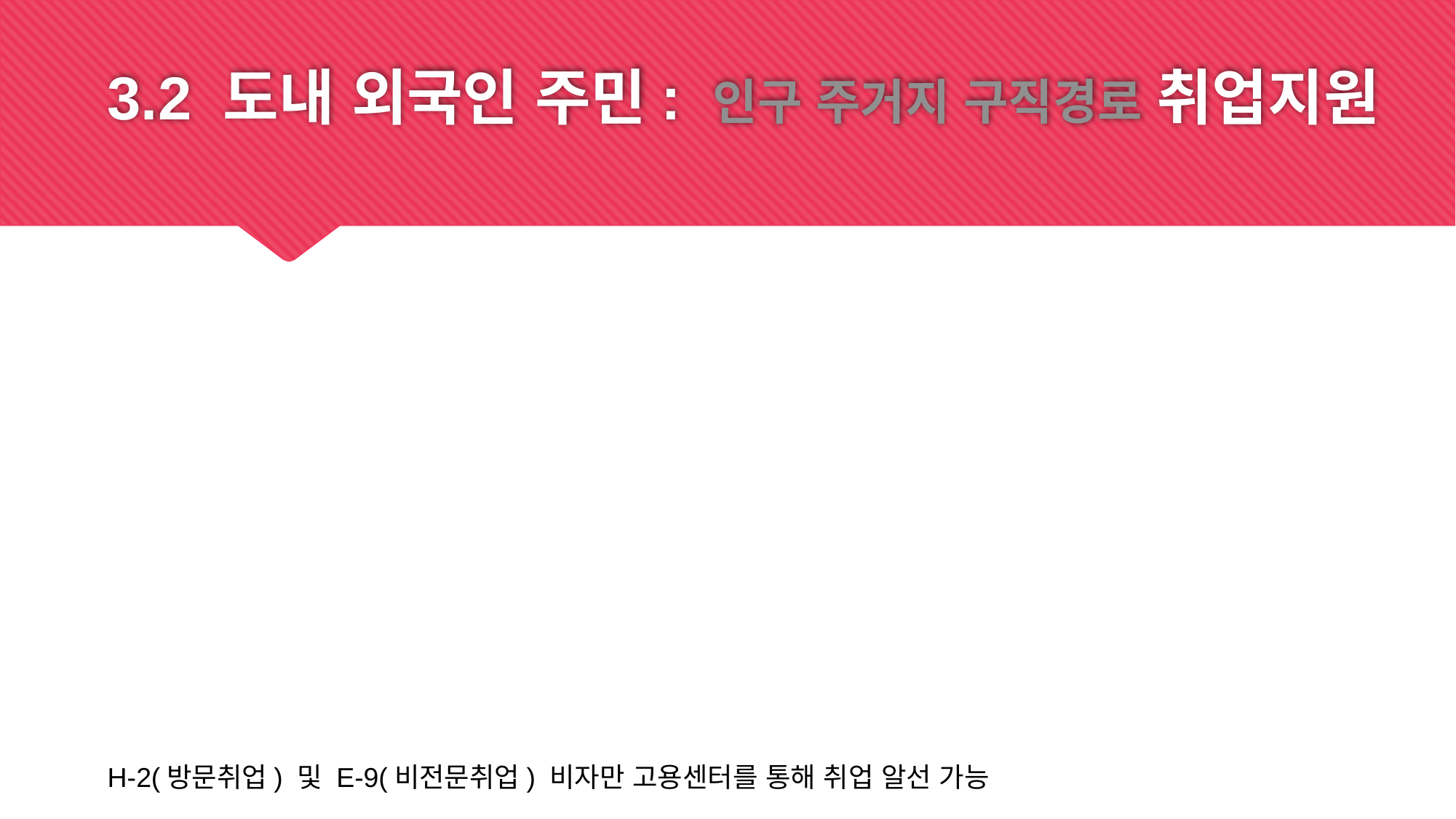

# 3.2 도내 외국인 주민: 인구 주거지 구직경로 취업지원
H-2(방문취업) 및 E-9(비전문취업) 비자만 고용센터를 통해 취업 알선 가능